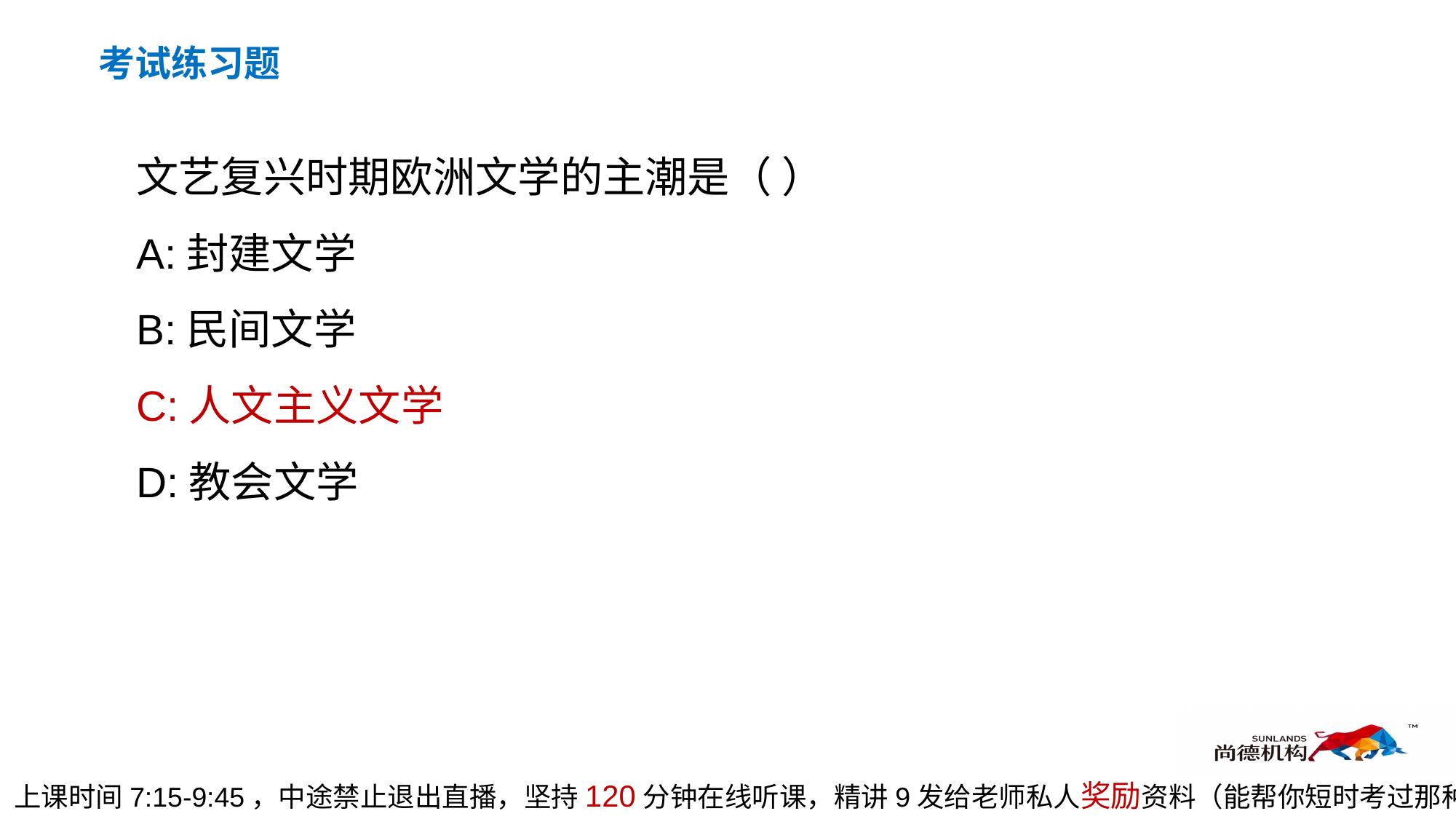

考试练习题
文艺复兴时期欧洲文学的主潮是（ ）
A:封建文学
B:民间文学
C:人文主义文学
D:教会文学